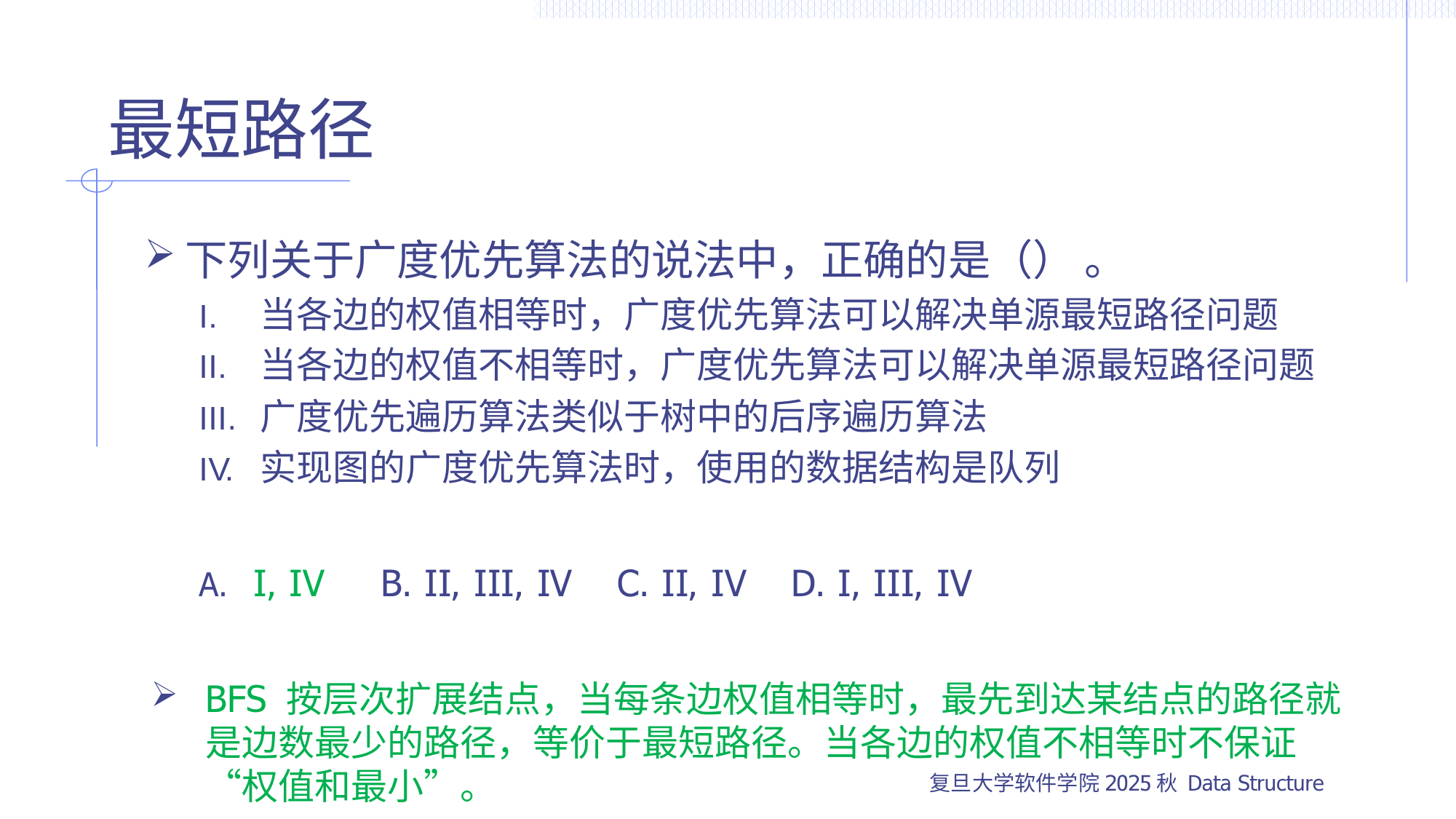

# 最短路径
下列关于广度优先算法的说法中，正确的是（） 。
当各边的权值相等时，广度优先算法可以解决单源最短路径问题
当各边的权值不相等时，广度优先算法可以解决单源最短路径问题
广度优先遍历算法类似于树中的后序遍历算法
实现图的广度优先算法时，使用的数据结构是队列

I, IV     B. II, III, IV    C. II, IV    D. I, III, IV

BFS 按层次扩展结点，当每条边权值相等时，最先到达某结点的路径就是边数最少的路径，等价于最短路径。当各边的权值不相等时不保证“权值和最小”。